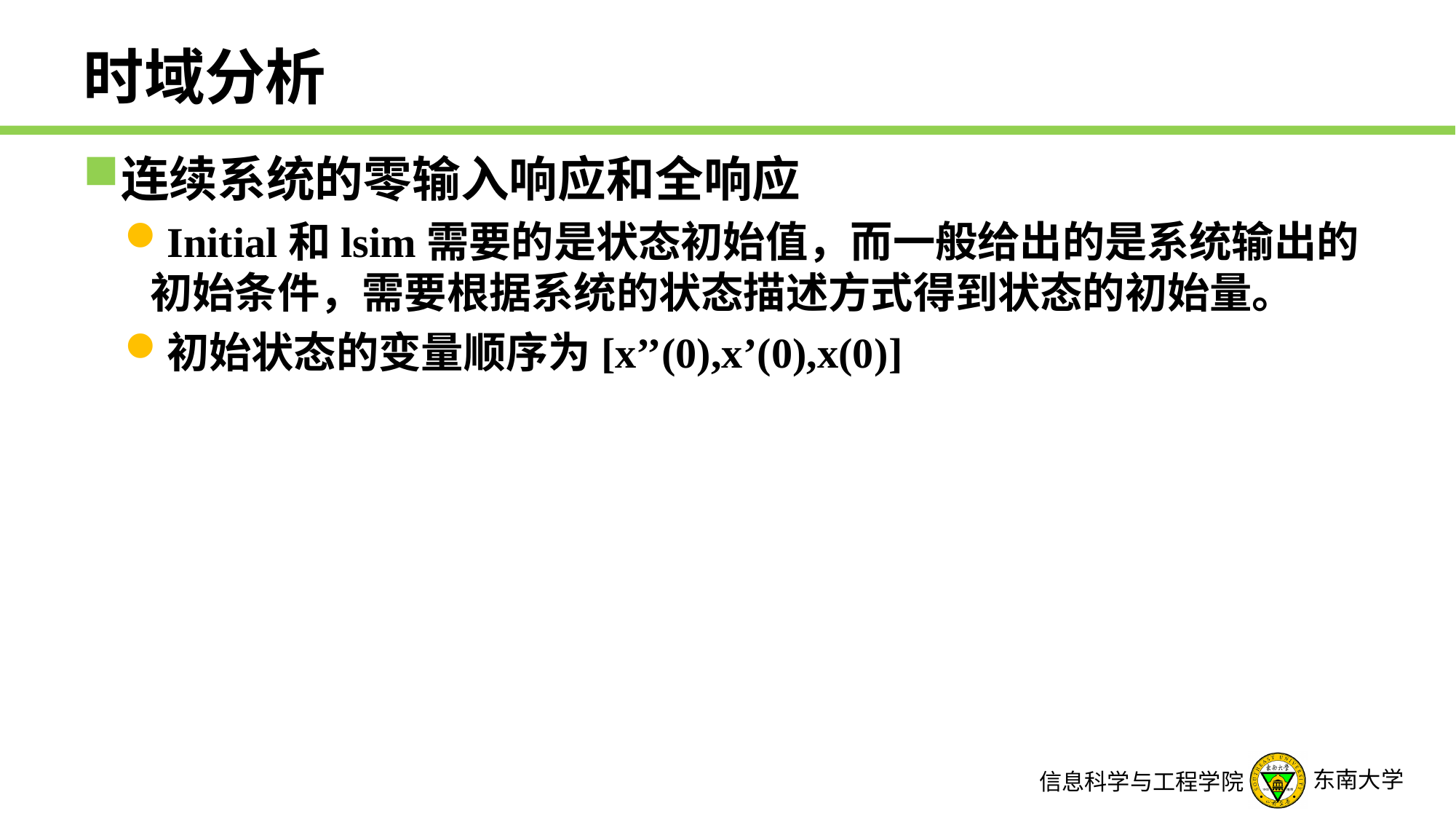

# 时域分析
连续系统的零输入响应和全响应
Initial和lsim需要的是状态初始值，而一般给出的是系统输出的初始条件，需要根据系统的状态描述方式得到状态的初始量。
初始状态的变量顺序为[x’’(0),x’(0),x(0)]